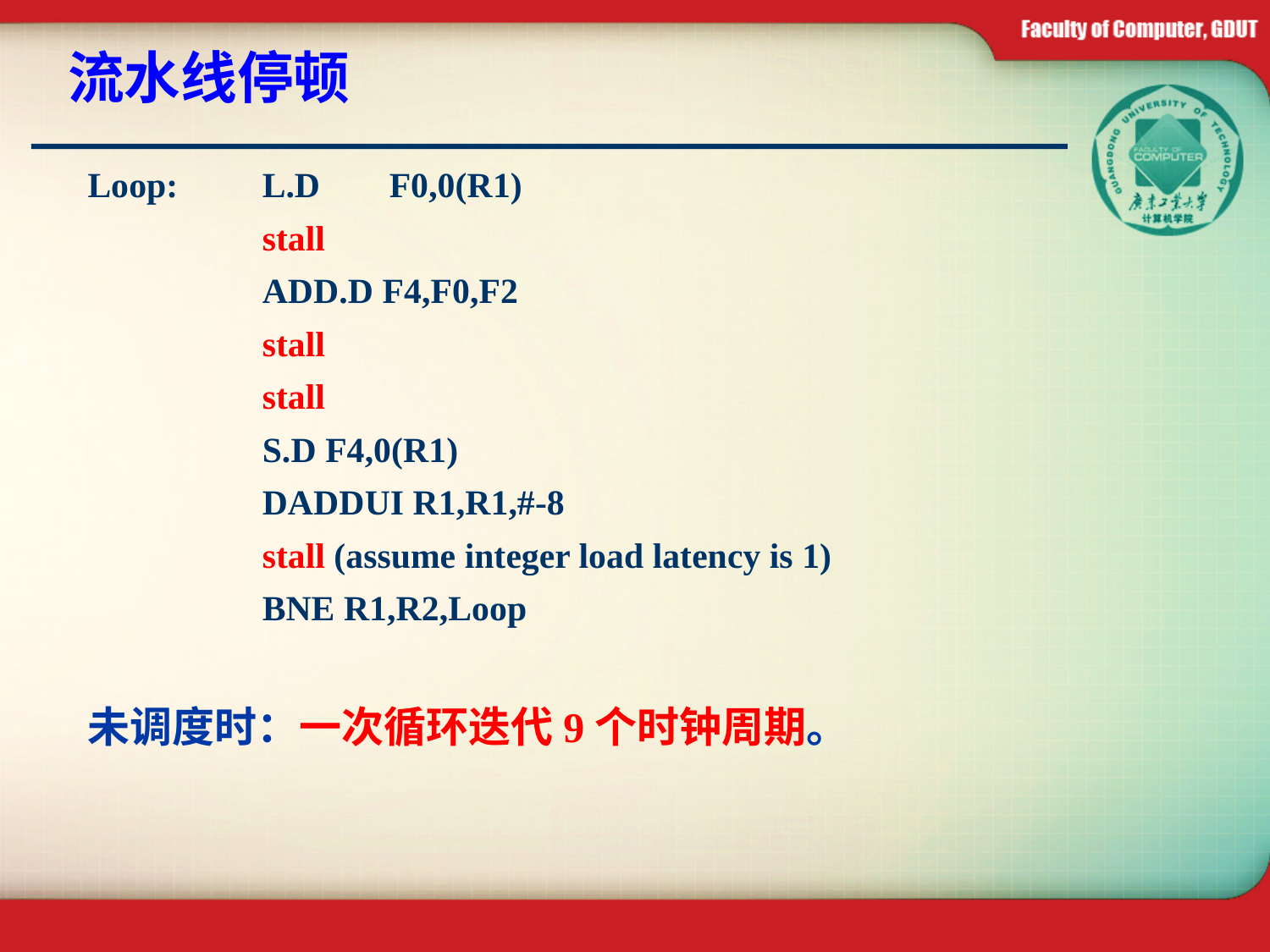

# 流水线停顿
Loop:	L.D	F0,0(R1)
		stall
		ADD.D F4,F0,F2
		stall
		stall
		S.D F4,0(R1)
		DADDUI R1,R1,#-8
		stall (assume integer load latency is 1)
		BNE R1,R2,Loop

未调度时：一次循环迭代9个时钟周期。